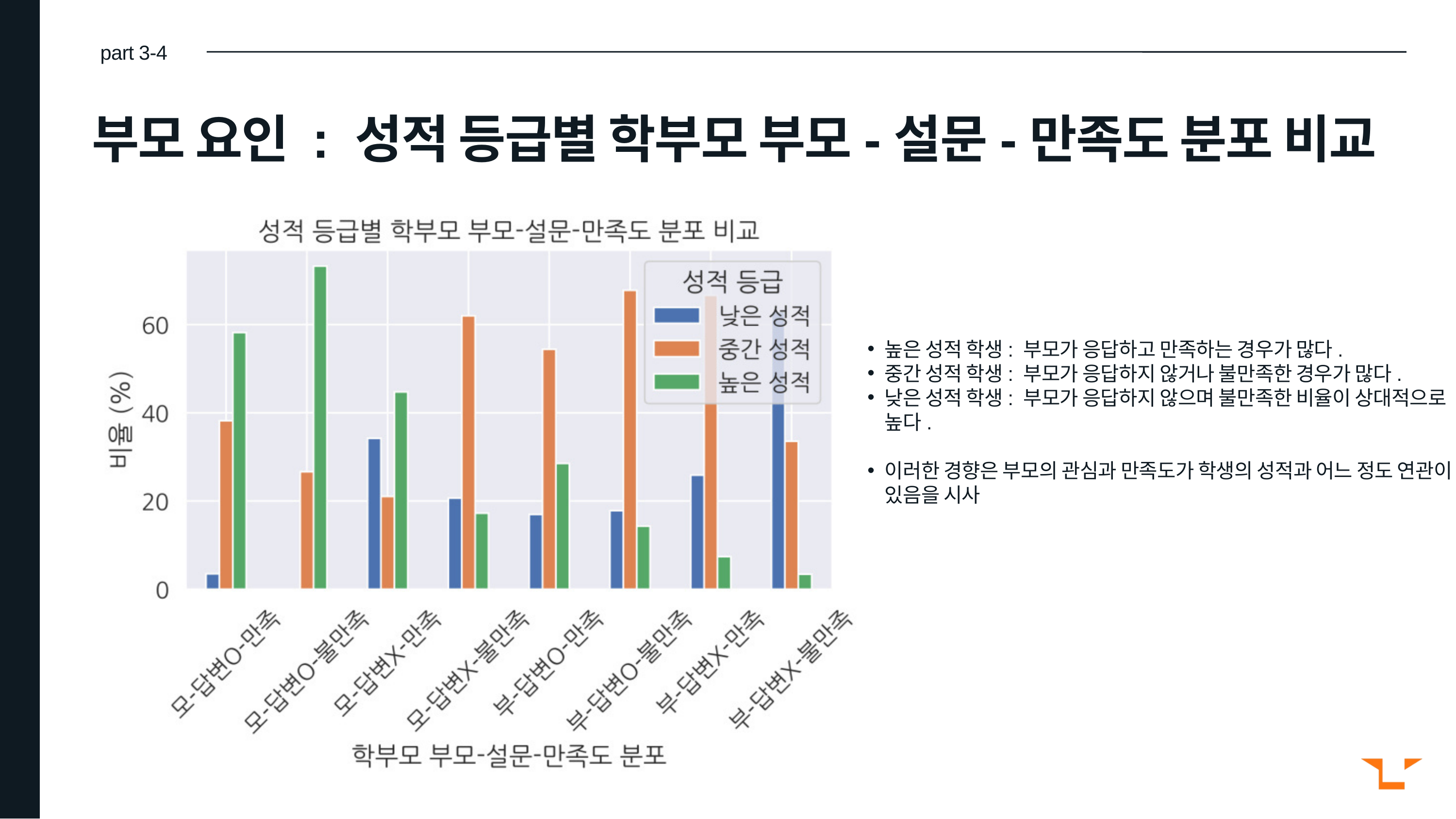

part 3-4

부모 요인 : 성적 등급별 학부모 부모-설문-만족도 분포 비교

높은 성적 학생: 부모가 응답하고 만족하는 경우가 많다.
중간 성적 학생: 부모가 응답하지 않거나 불만족한 경우가 많다.
낮은 성적 학생: 부모가 응답하지 않으며 불만족한 비율이 상대적으로 높다.

이러한 경향은 부모의 관심과 만족도가 학생의 성적과 어느 정도 연관이 있음을 시사